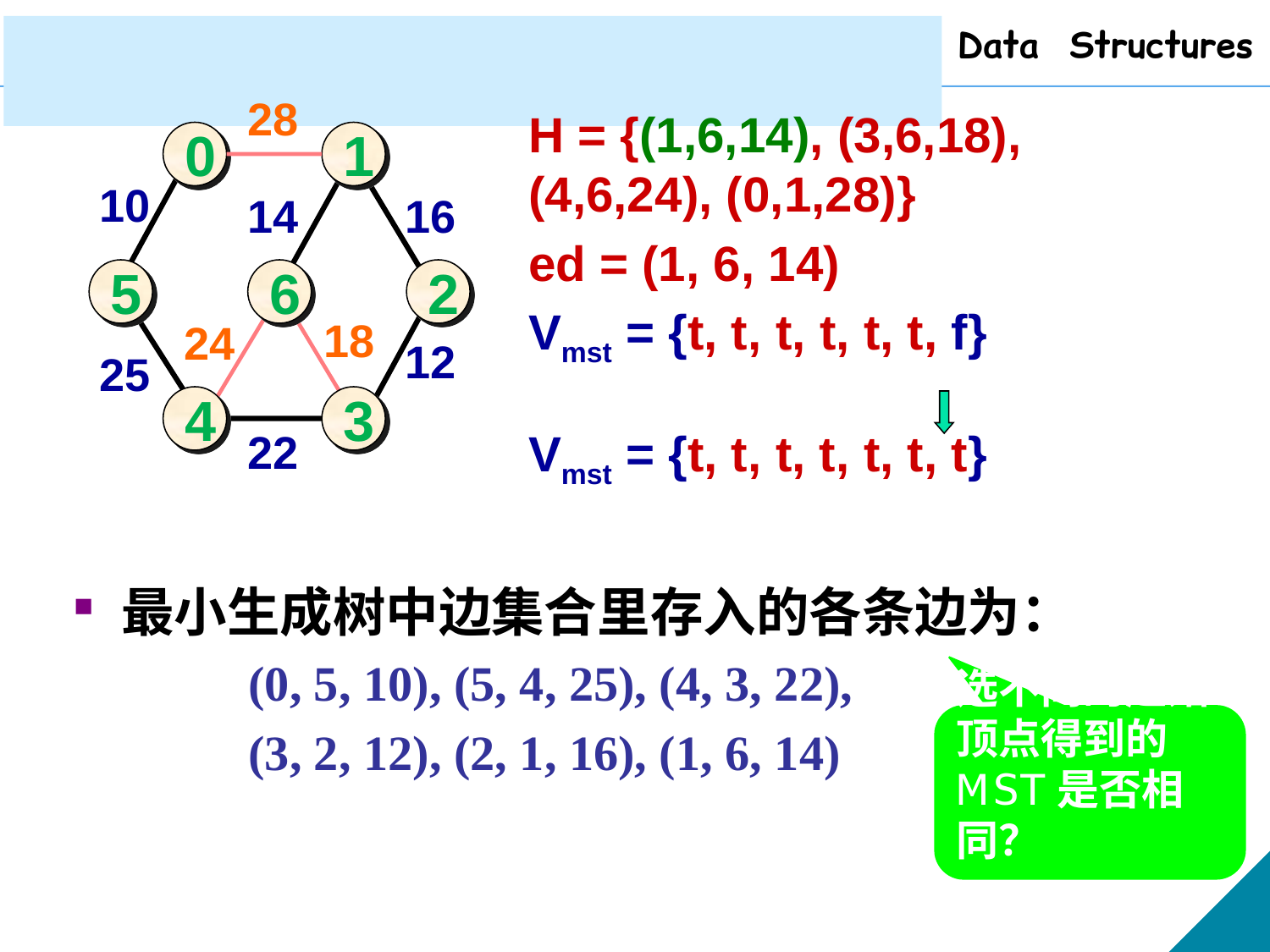

28
0
1

10

14
16
5
6
2

18
24
12
25
4
3
22

H = {(1,6,14), (3,6,18), (4,6,24), (0,1,28)}
ed = (1, 6, 14)
Vmst = {t, t, t, t, t, t, f}

Vmst = {t, t, t, t, t, t, t}

最小生成树中边集合里存入的各条边为：
		(0, 5, 10), (5, 4, 25), (4, 3, 22),
		(3, 2, 12), (2, 1, 16), (1, 6, 14)
选不同的起始顶点得到的MST是否相同？